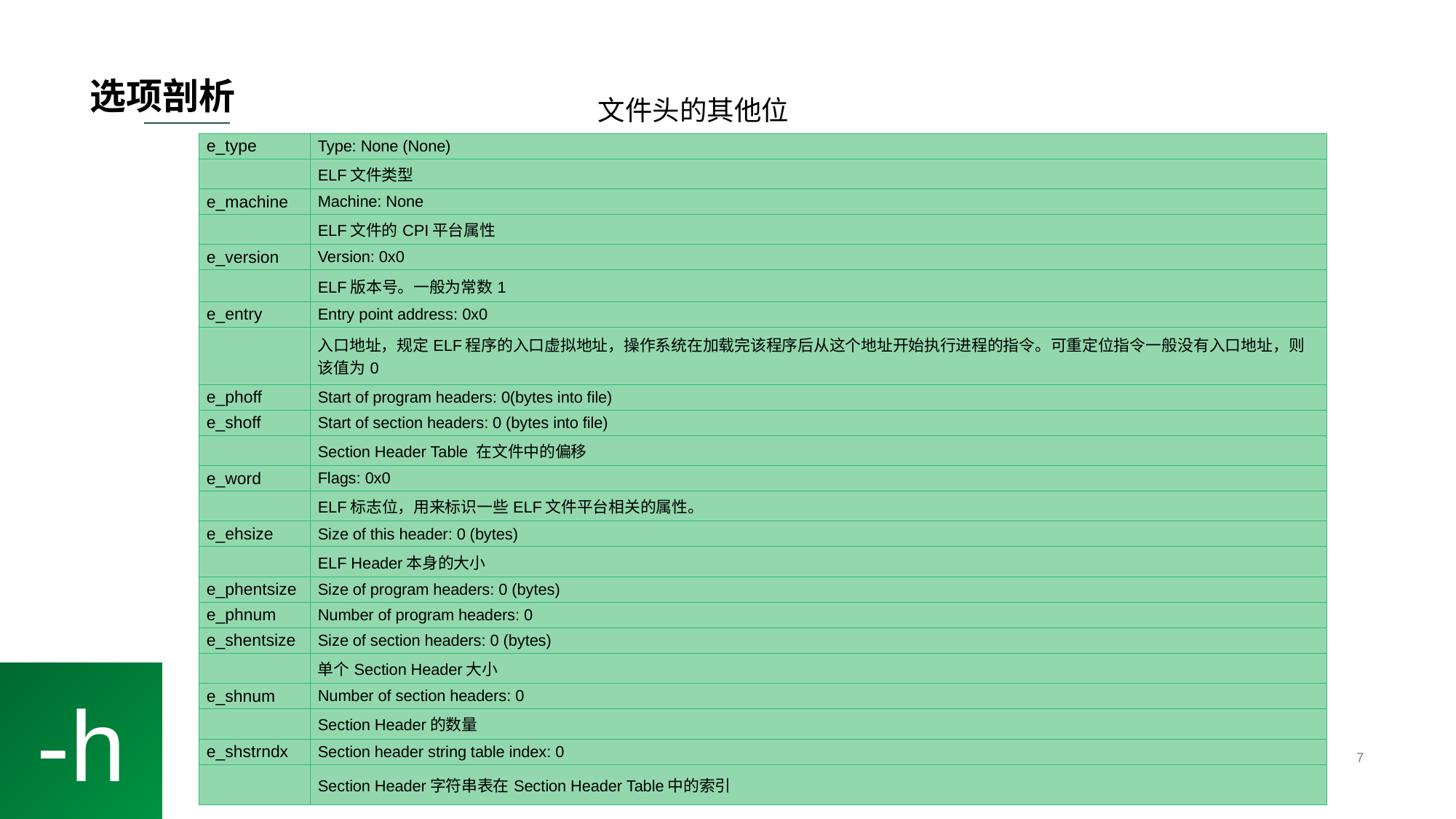

# 选项剖析
文件头的其他位
| e\_type | Type: None (None) |
| --- | --- |
|  | ELF文件类型 |
| e\_machine | Machine: None |
|  | ELF文件的CPI平台属性 |
| e\_version | Version: 0x0 |
|  | ELF版本号。一般为常数1 |
| e\_entry | Entry point address: 0x0 |
|  | 入口地址，规定ELF程序的入口虚拟地址，操作系统在加载完该程序后从这个地址开始执行进程的指令。可重定位指令一般没有入口地址，则该值为0 |
| e\_phoff | Start of program headers: 0(bytes into file) |
| e\_shoff | Start of section headers: 0 (bytes into file) |
|  | Section Header Table 在文件中的偏移 |
| e\_word | Flags: 0x0 |
|  | ELF标志位，用来标识一些ELF文件平台相关的属性。 |
| e\_ehsize | Size of this header: 0 (bytes) |
|  | ELF Header本身的大小 |
| e\_phentsize | Size of program headers: 0 (bytes) |
| e\_phnum | Number of program headers: 0 |
| e\_shentsize | Size of section headers: 0 (bytes) |
|  | 单个Section Header大小 |
| e\_shnum | Number of section headers: 0 |
|  | Section Header的数量 |
| e\_shstrndx | Section header string table index: 0 |
|  | Section Header字符串表在Section Header Table中的索引 |
-h
7